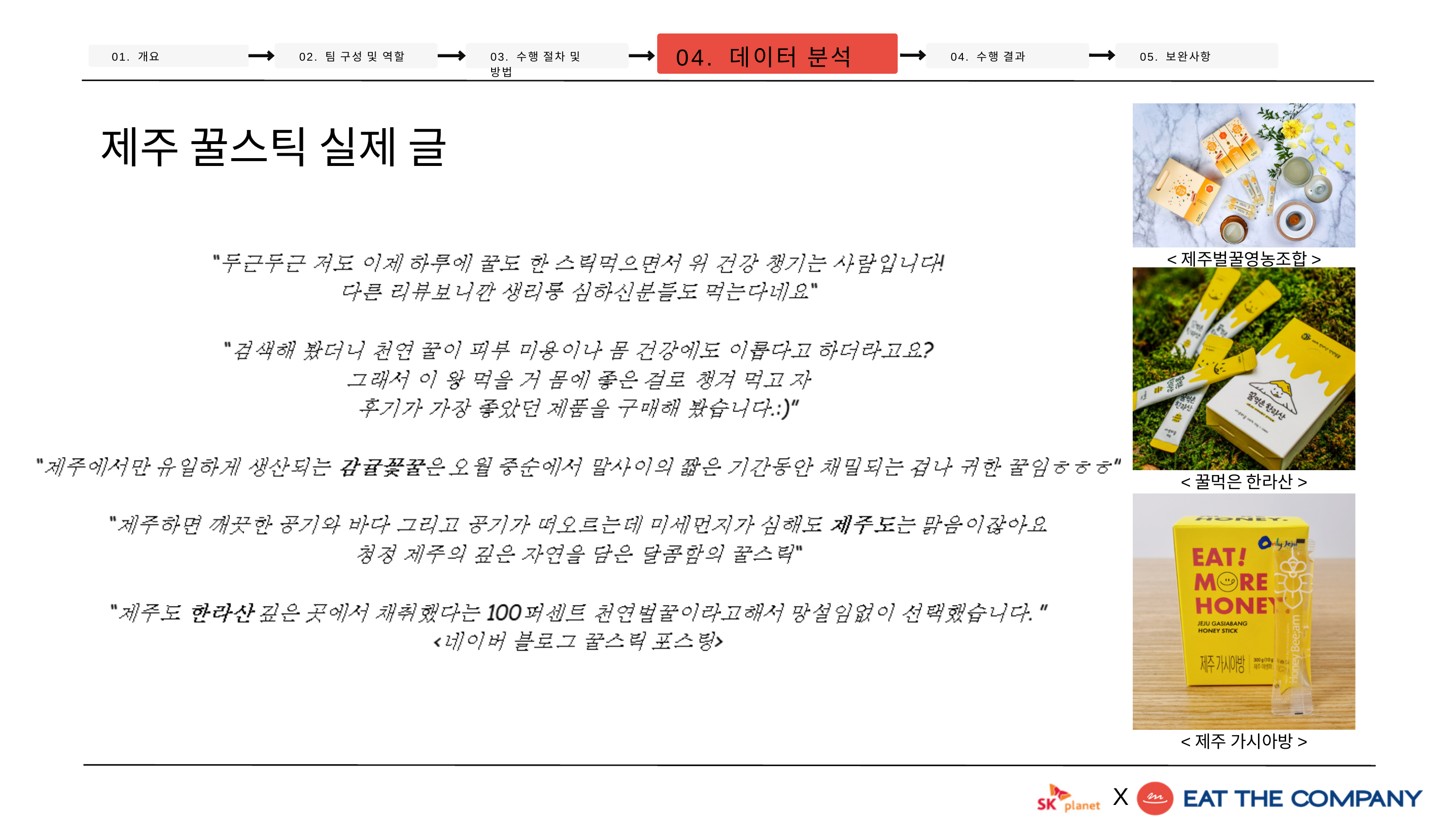

04. 데이터 분석

01. 개요

02. 팀 구성 및 역할

03. 수행 절차 및 방법

04. 수행 결과

05. 보완사항

제주 꿀스틱 실제 글

<제주벌꿀영농조합>

<꿀먹은 한라산>

<제주 가시아방>

X